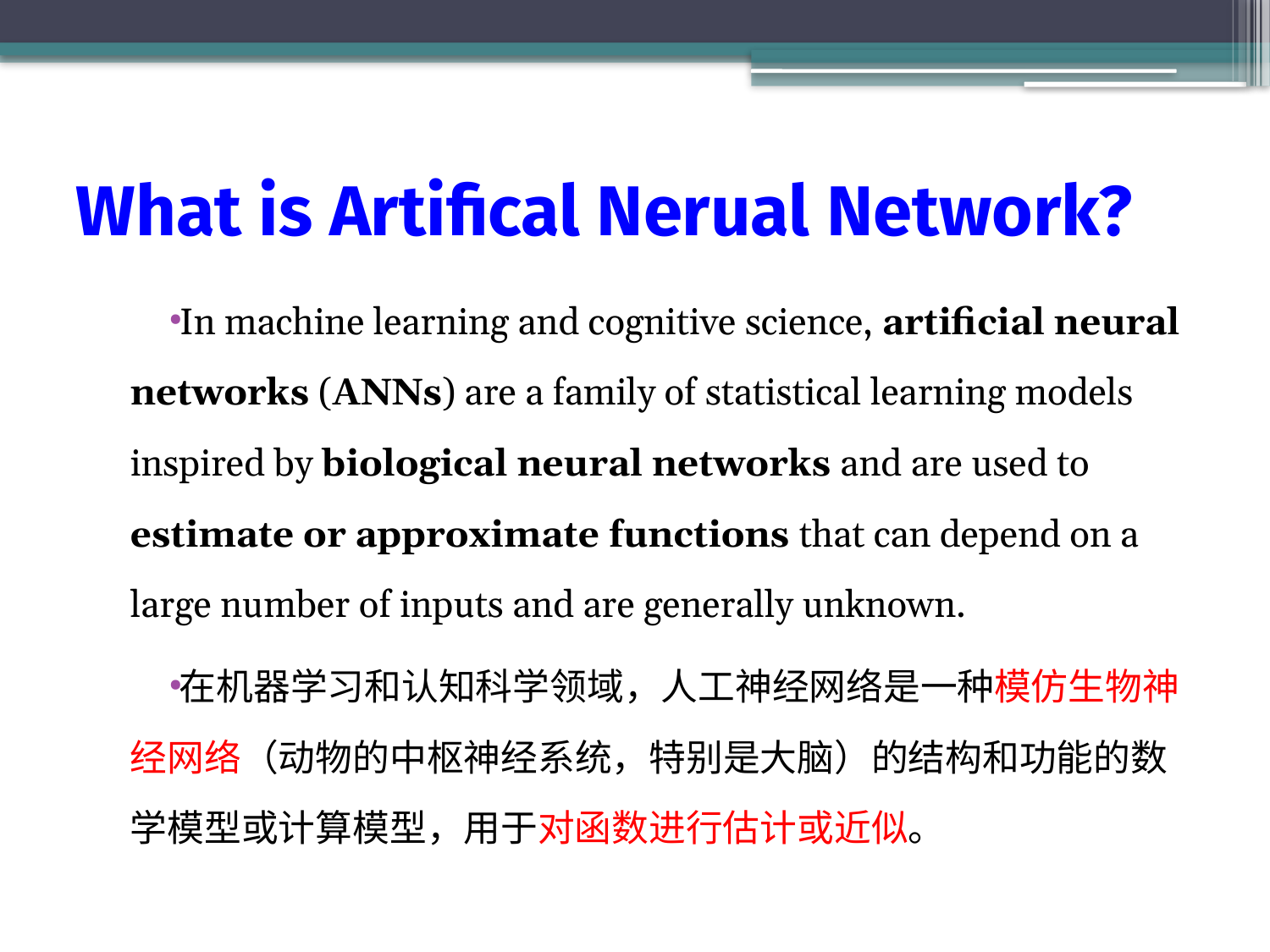

What is Artifical Nerual Network?
In machine learning and cognitive science, artificial neural networks (ANNs) are a family of statistical learning models inspired by biological neural networks and are used to estimate or approximate functions that can depend on a large number of inputs and are generally unknown.
在机器学习和认知科学领域，人工神经网络是一种模仿生物神经网络（动物的中枢神经系统，特别是大脑）的结构和功能的数学模型或计算模型，用于对函数进行估计或近似。